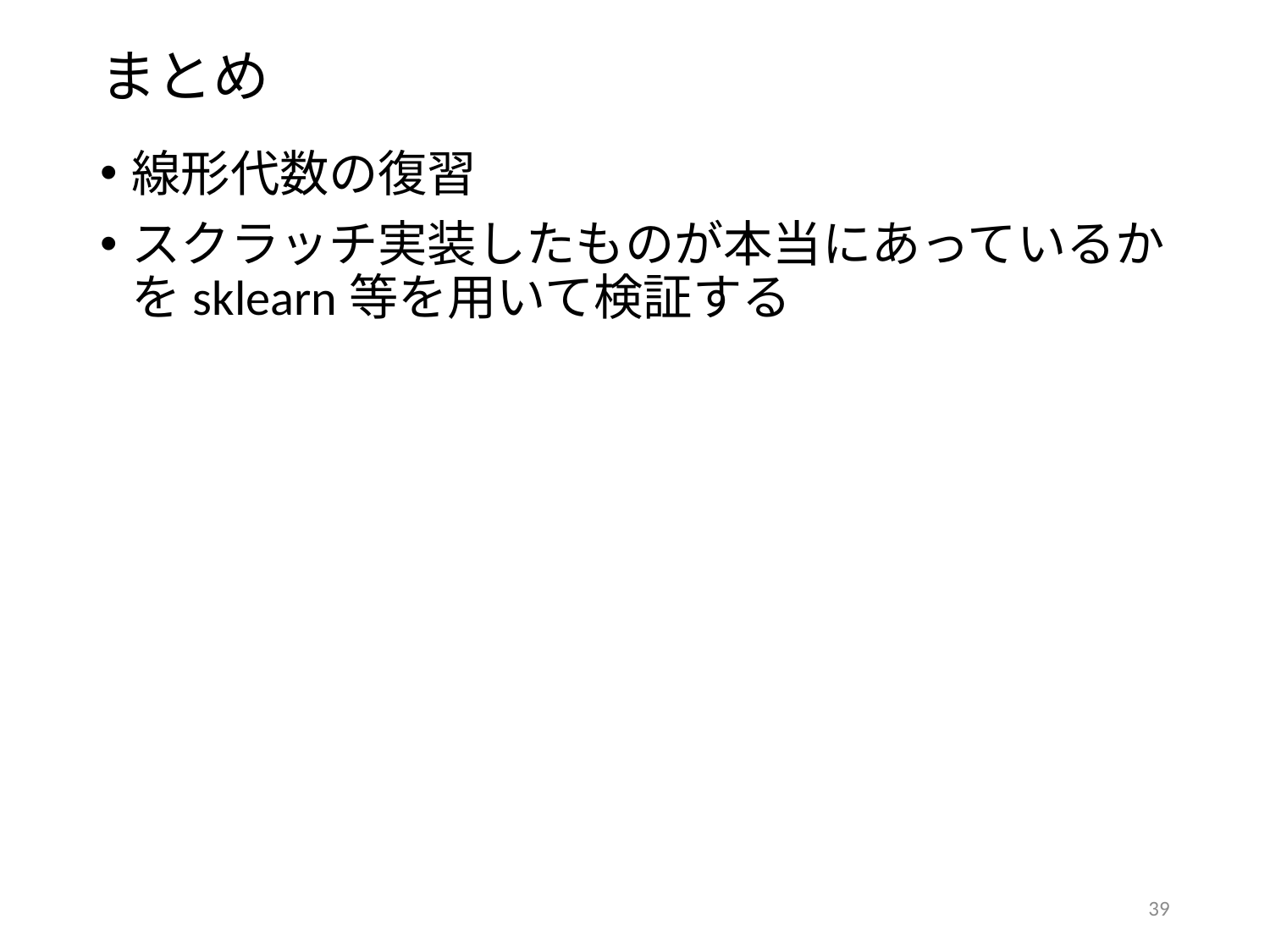

# まとめ
線形代数の復習
スクラッチ実装したものが本当にあっているかをsklearn等を用いて検証する

39